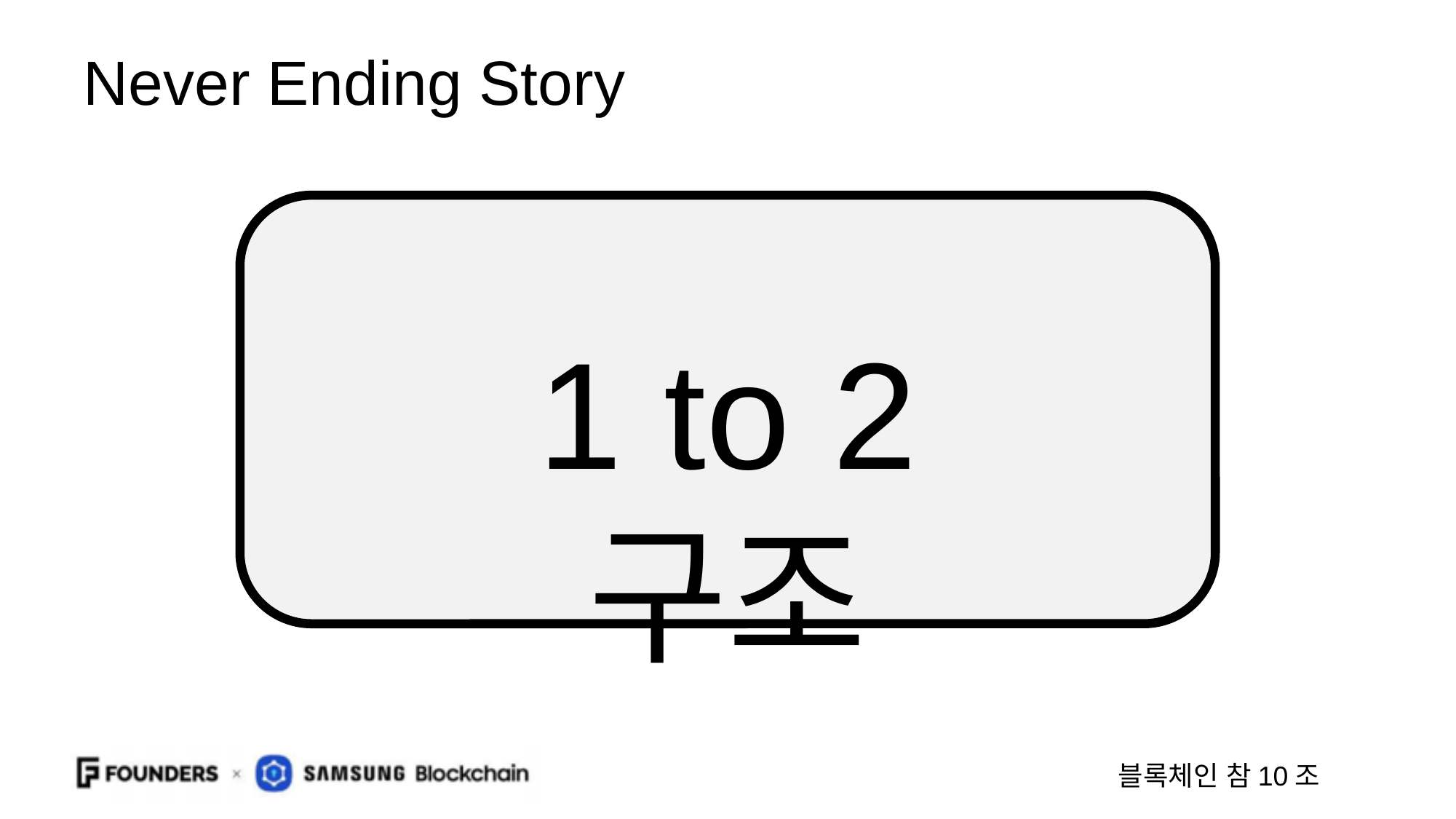

Never Ending Story

1 to 2 구조
블록체인 참10조